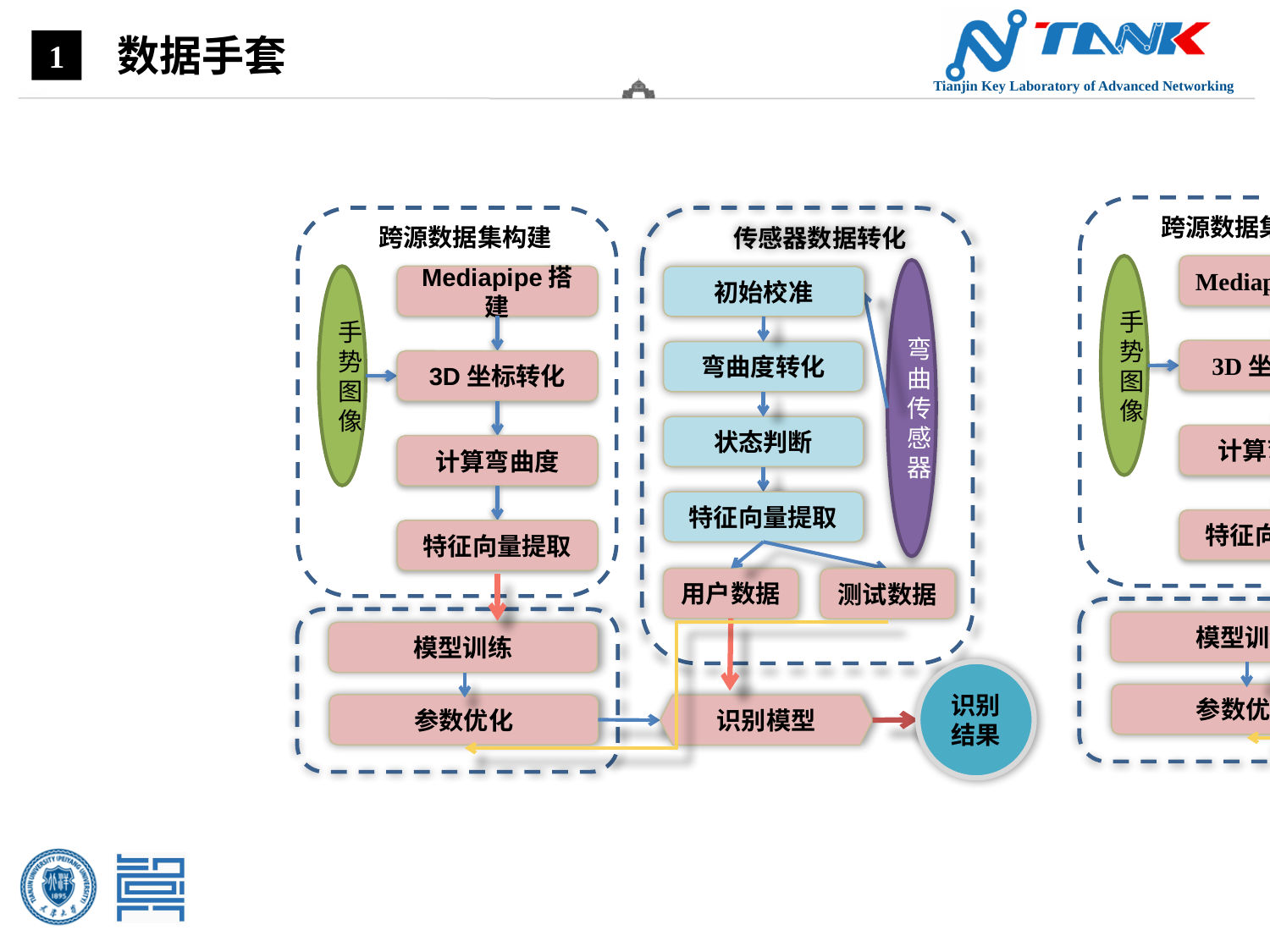

数据手套
1

跨源数据集构建
手势图像
Mediapipe搭建
3D坐标转化
计算弯曲度
特征向量提取

传感器数据转化

跨源数据集构建
手势图像
Mediapipe搭建
3D坐标转化
计算弯曲度
特征向量提取

传感器数据转化
弯曲传感器
初始校准
弯曲传感器
初始校准
弯曲度转化
弯曲度转化
状态判断
状态判断
特征向量提取
特征向量提取
用户数据
测试数据
用户数据
测试数据

模型训练
模型训练
识别结果
识别结果
参数优化
识别模型
参数优化
识别模型